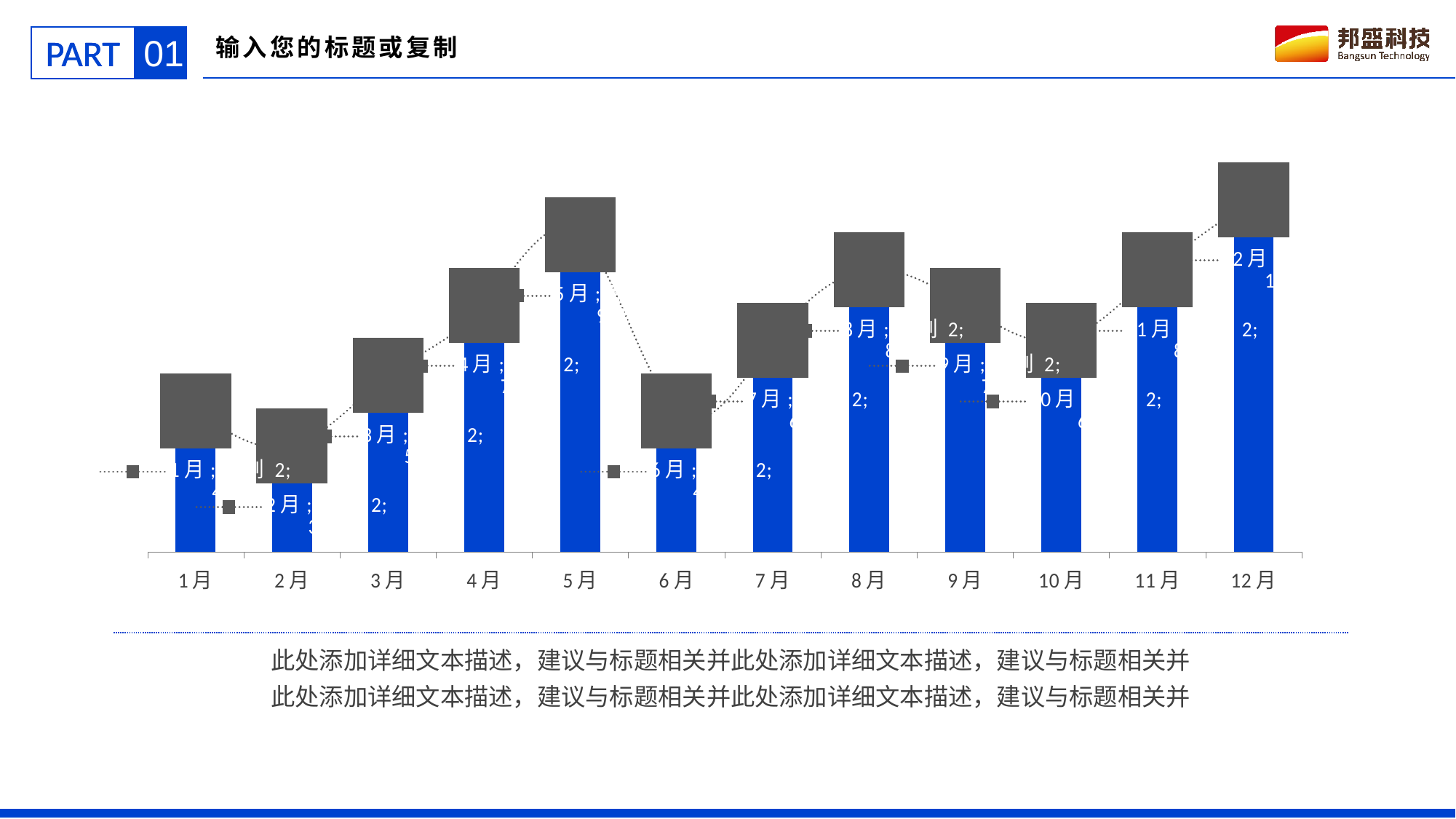

01
PART
输入您的标题或复制

### Chart

| Category | 系列 1 | 系列3 | 系列 2 |
|---|---|---|---|
| 1月 | 1.0 | 0.4 | 0.4 |
| 2月 | 1.0 | 0.3 | 0.3 |
| 3月 | 1.0 | 0.5 | 0.5 |
| 4月 | 1.0 | 0.7 | 0.7 |
| 5月 | 1.0 | 0.9 | 0.9 |
| 6月 | 1.0 | 0.4 | 0.4 |
| 7月 | 1.0 | 0.6 | 0.6 |
| 8月 | 1.0 | 0.8 | 0.8 |
| 9月 | 1.0 | 0.7 | 0.7 |
| 10月 | 1.0 | 0.6 | 0.6 |
| 11月 | 1.0 | 0.8 | 0.8 |
| 12月 | 1.0 | 1.0 | 1.0 |
此处添加详细文本描述，建议与标题相关并此处添加详细文本描述，建议与标题相关并
此处添加详细文本描述，建议与标题相关并此处添加详细文本描述，建议与标题相关并